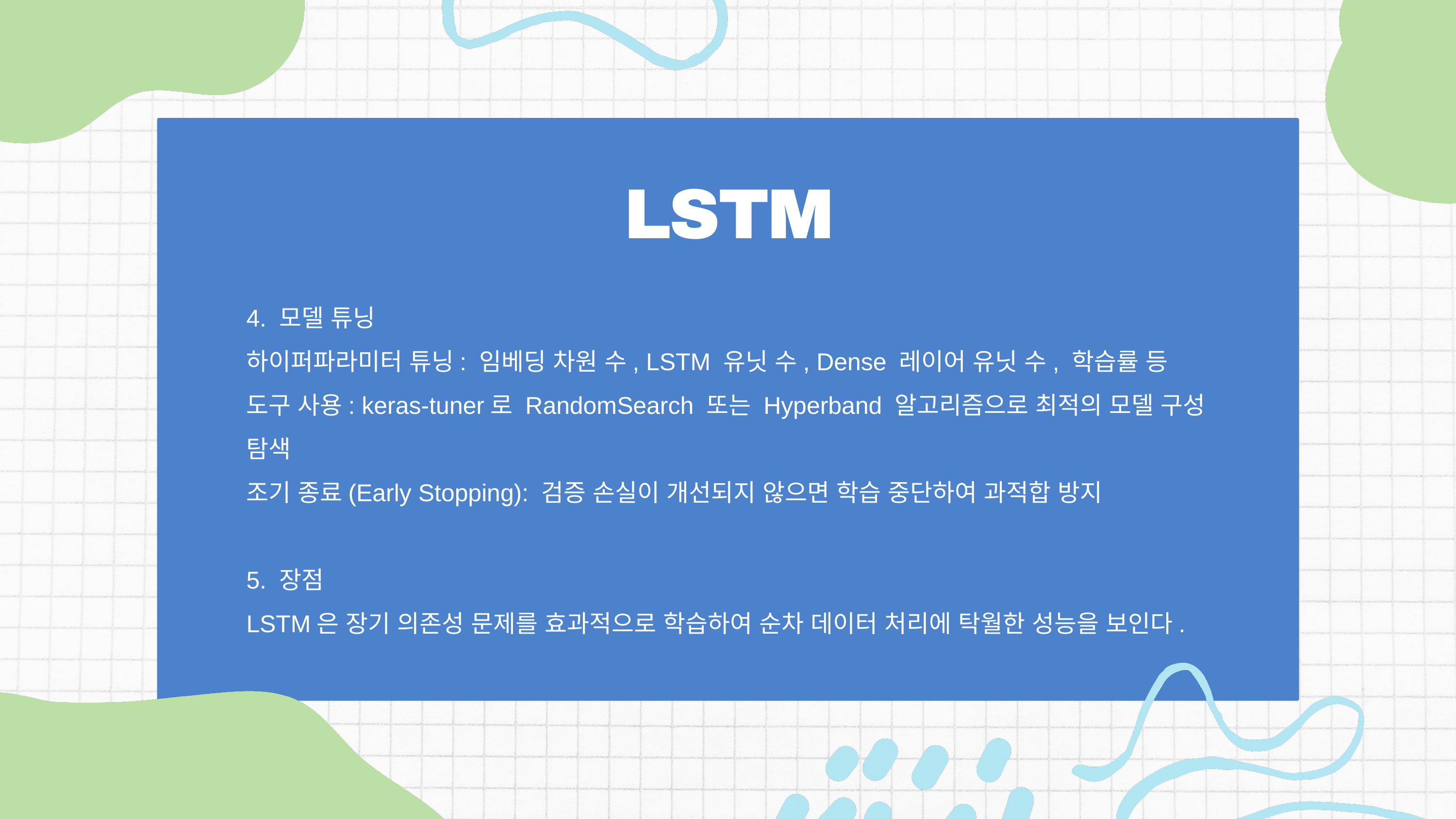

LSTM
4. 모델 튜닝
하이퍼파라미터 튜닝: 임베딩 차원 수, LSTM 유닛 수, Dense 레이어 유닛 수, 학습률 등
도구 사용: keras-tuner로 RandomSearch 또는 Hyperband 알고리즘으로 최적의 모델 구성 탐색
조기 종료(Early Stopping): 검증 손실이 개선되지 않으면 학습 중단하여 과적합 방지

5. 장점
LSTM은 장기 의존성 문제를 효과적으로 학습하여 순차 데이터 처리에 탁월한 성능을 보인다.